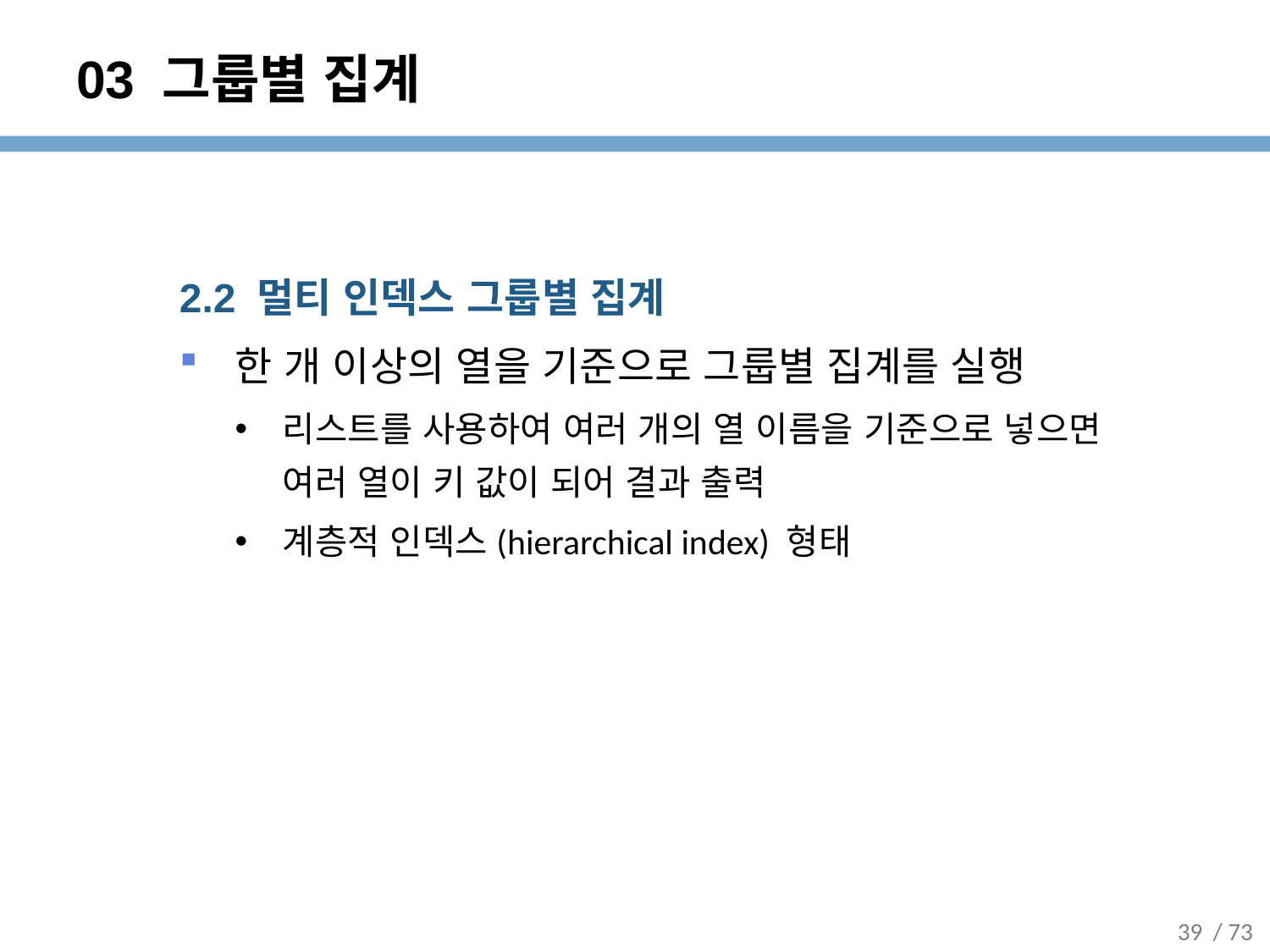

# 03 그룹별 집계

2.2 멀티 인덱스 그룹별 집계
한 개 이상의 열을 기준으로 그룹별 집계를 실행
리스트를 사용하여 여러 개의 열 이름을 기준으로 넣으면
여러 열이 키 값이 되어 결과 출력
계층적 인덱스(hierarchical index) 형태

39
/ 73